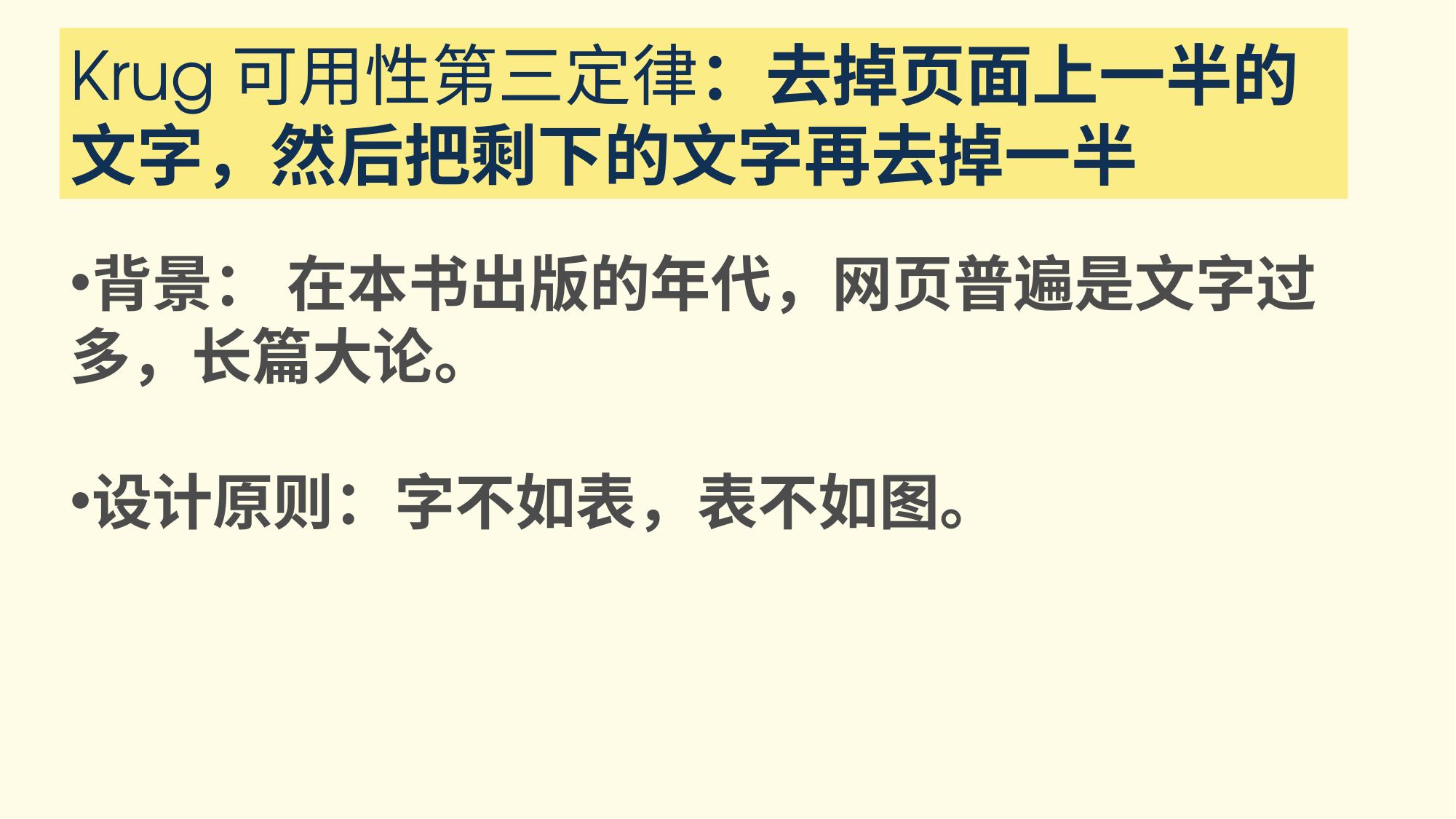

Krug可用性第三定律：去掉页面上一半的文字，然后把剩下的文字再去掉一半
背景： 在本书出版的年代，网页普遍是文字过多，长篇大论。

设计原则：字不如表，表不如图。